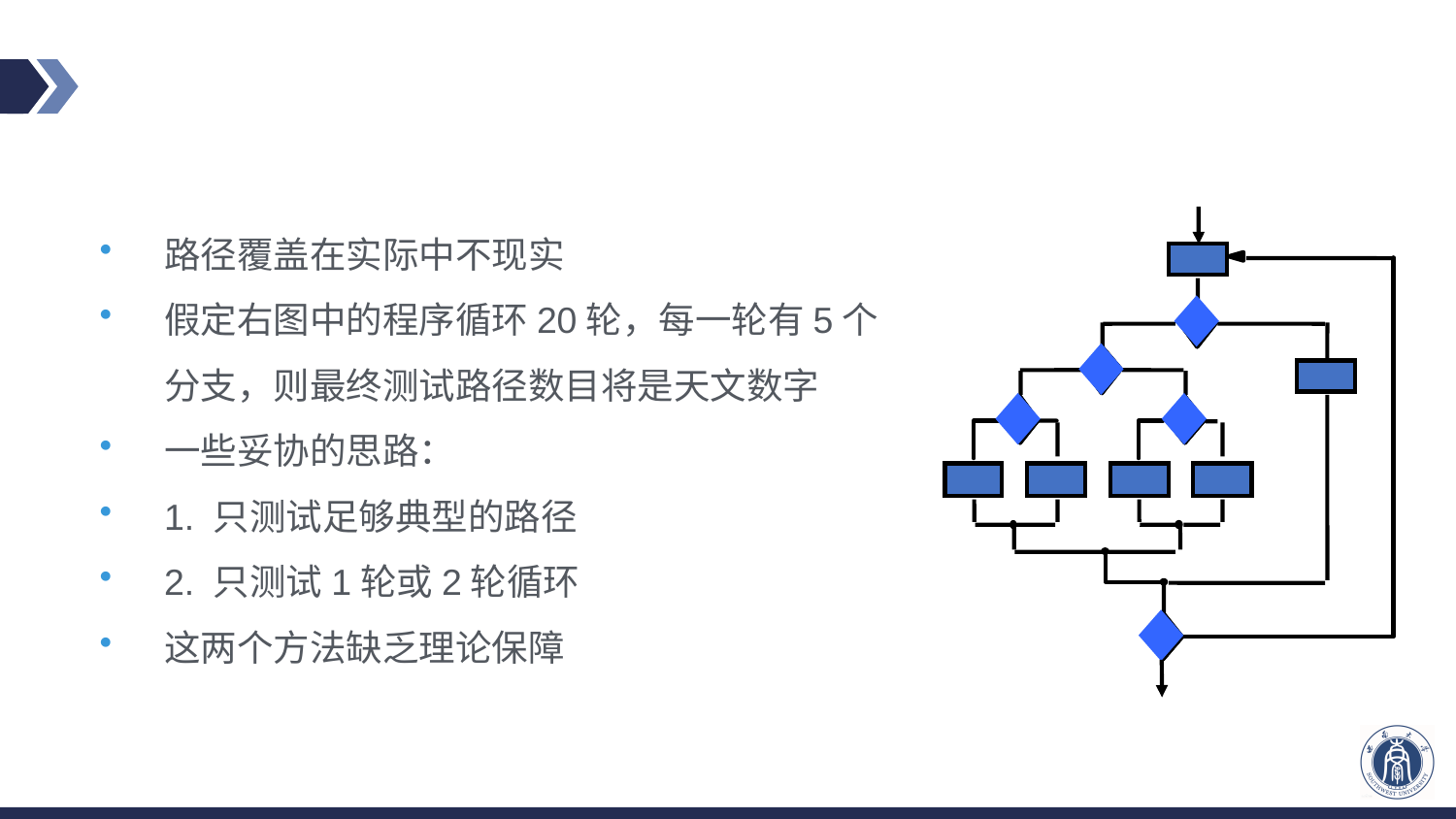

#
路径覆盖在实际中不现实
假定右图中的程序循环20轮，每一轮有5个分支，则最终测试路径数目将是天文数字
一些妥协的思路：
1. 只测试足够典型的路径
2. 只测试1轮或2轮循环
这两个方法缺乏理论保障